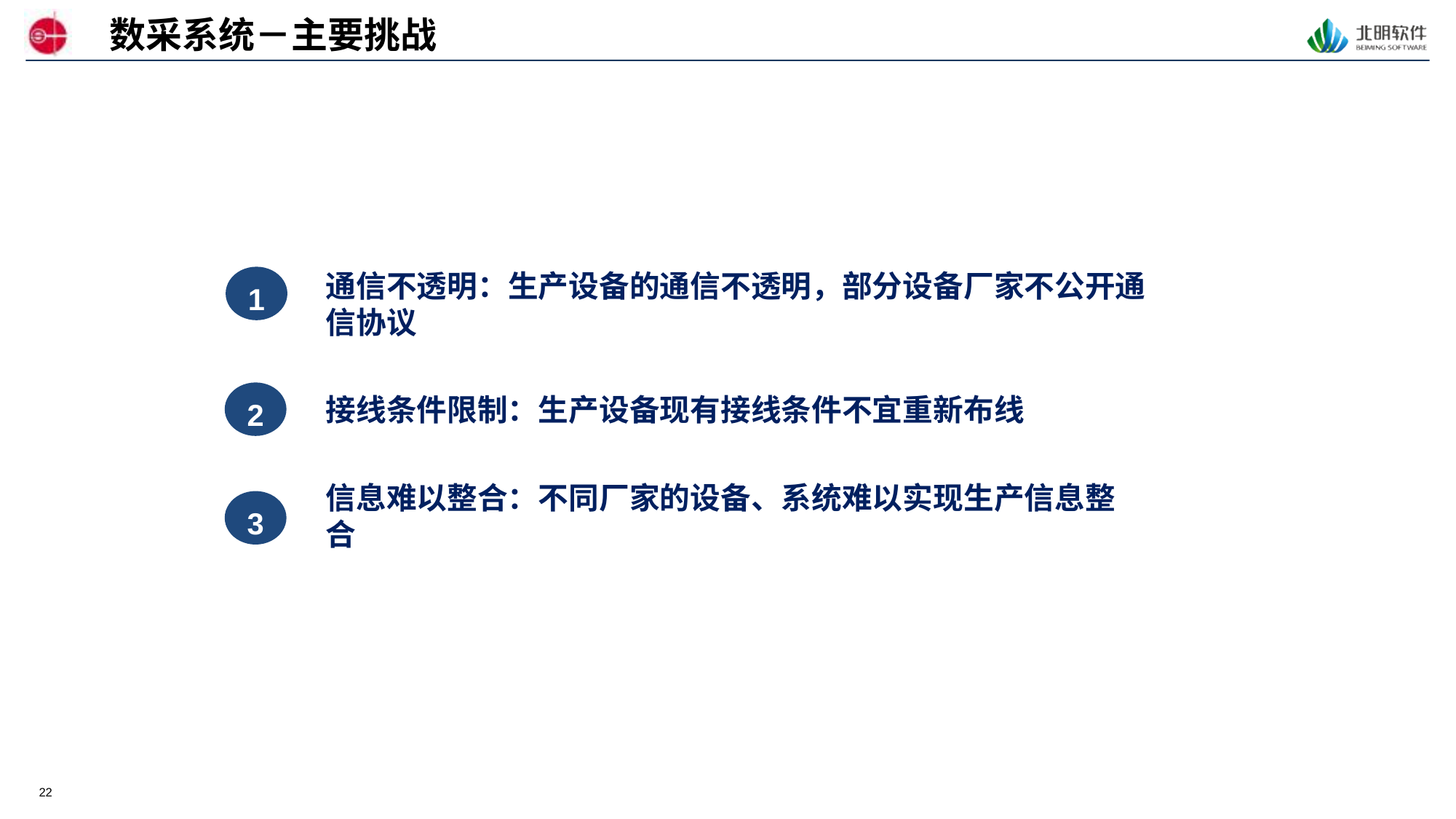

数采系统－主要挑战
通信不透明：生产设备的通信不透明，部分设备厂家不公开通信协议
1
接线条件限制：生产设备现有接线条件不宜重新布线
2
信息难以整合：不同厂家的设备、系统难以实现生产信息整合
3